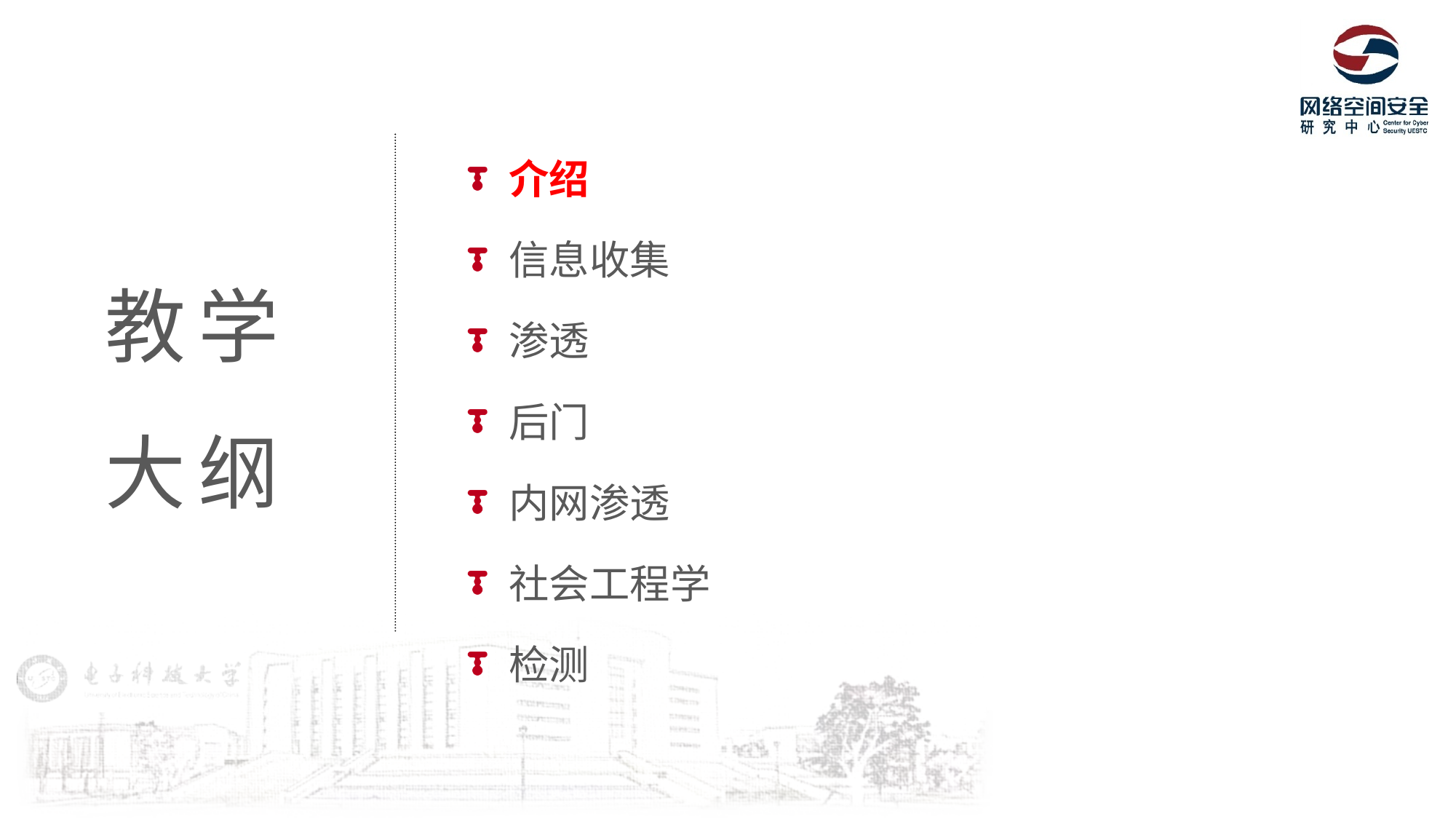

介绍
信息收集
渗透
后门
内网渗透
社会工程学
检测

教学大纲